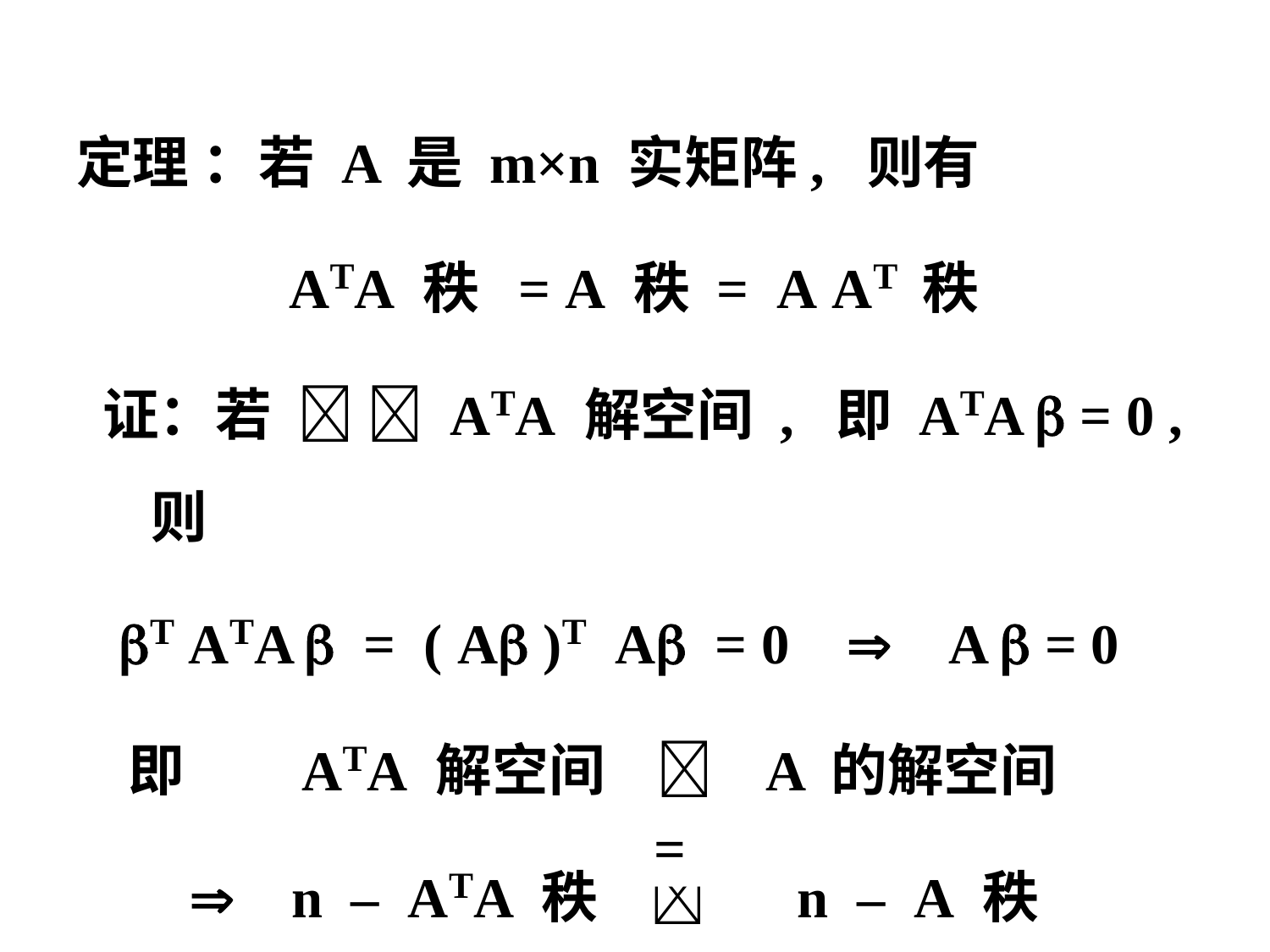

定理 ：若 A 是 m×n 实矩阵,  则有
               ATA 秩  = A 秩 =  A AT 秩
 证：若  β ∈ ATA 解空间 ,  即 ATA β = 0 ,  则
   βT ATA β  =  ( Aβ )T  Aβ  = 0    ⇒    A β = 0
   即        ATA 解空间    ⊆   A 的解空间
        ⇒    n  –  ATA 秩    ≤      n  –  A 秩
               ⇒      ATA 秩   ≥    A 秩
=